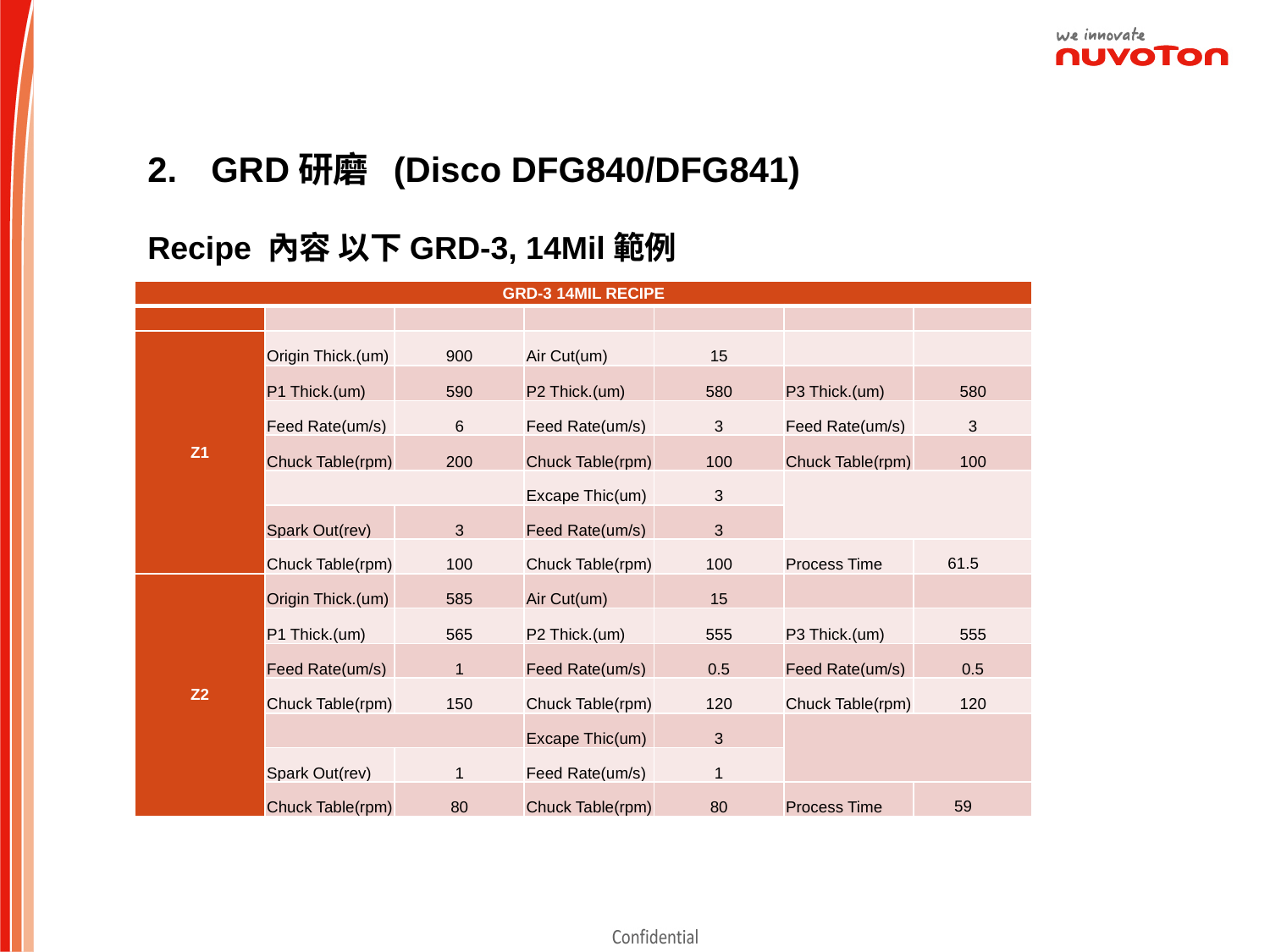

GRD研磨  (Disco DFG840/DFG841)

Recipe 內容 以下GRD-3, 14Mil範例

| GRD-3 14MIL RECIPE |  |  |  |  |  |  |
| --- | --- | --- | --- | --- | --- | --- |
|  |  |  |  |  |  |  |
| Z1 | Origin Thick.(um) | 900 | Air Cut(um) | 15 |  |  |
|  | P1 Thick.(um) | 590 | P2 Thick.(um) | 580 | P3 Thick.(um) | 580 |
|  | Feed Rate(um/s) | 6 | Feed Rate(um/s) | 3 | Feed Rate(um/s) | 3 |
|  | Chuck Table(rpm) | 200 | Chuck Table(rpm) | 100 | Chuck Table(rpm) | 100 |
|  |  |  | Excape Thic(um) | 3 |  |  |
|  | Spark Out(rev) | 3 | Feed Rate(um/s) | 3 |  |  |
|  | Chuck Table(rpm) | 100 | Chuck Table(rpm) | 100 | Process Time | 61.5 |
| Z2 | Origin Thick.(um) | 585 | Air Cut(um) | 15 |  |  |
|  | P1 Thick.(um) | 565 | P2 Thick.(um) | 555 | P3 Thick.(um) | 555 |
|  | Feed Rate(um/s) | 1 | Feed Rate(um/s) | 0.5 | Feed Rate(um/s) | 0.5 |
|  | Chuck Table(rpm) | 150 | Chuck Table(rpm) | 120 | Chuck Table(rpm) | 120 |
|  |  |  | Excape Thic(um) | 3 |  |  |
|  | Spark Out(rev) | 1 | Feed Rate(um/s) | 1 |  |  |
|  | Chuck Table(rpm) | 80 | Chuck Table(rpm) | 80 | Process Time | 59 |